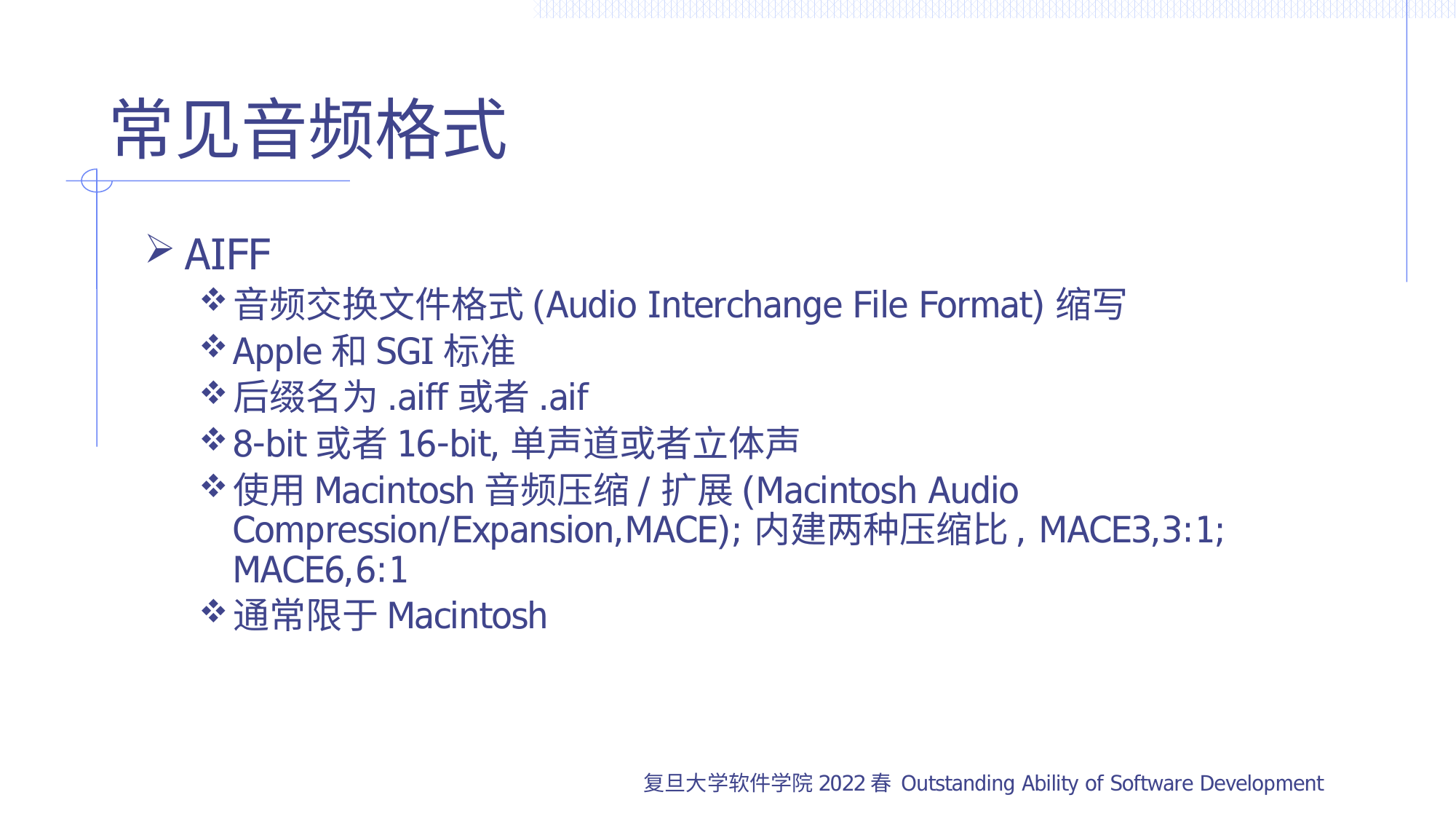

# 常见音频格式
AIFF
音频交换文件格式(Audio Interchange File Format)缩写
Apple和SGI标准
后缀名为.aiff或者.aif
8-bit或者16-bit,单声道或者立体声
使用Macintosh音频压缩/扩展(Macintosh Audio Compression/Expansion,MACE);内建两种压缩比, MACE3,3:1; MACE6,6:1
通常限于Macintosh